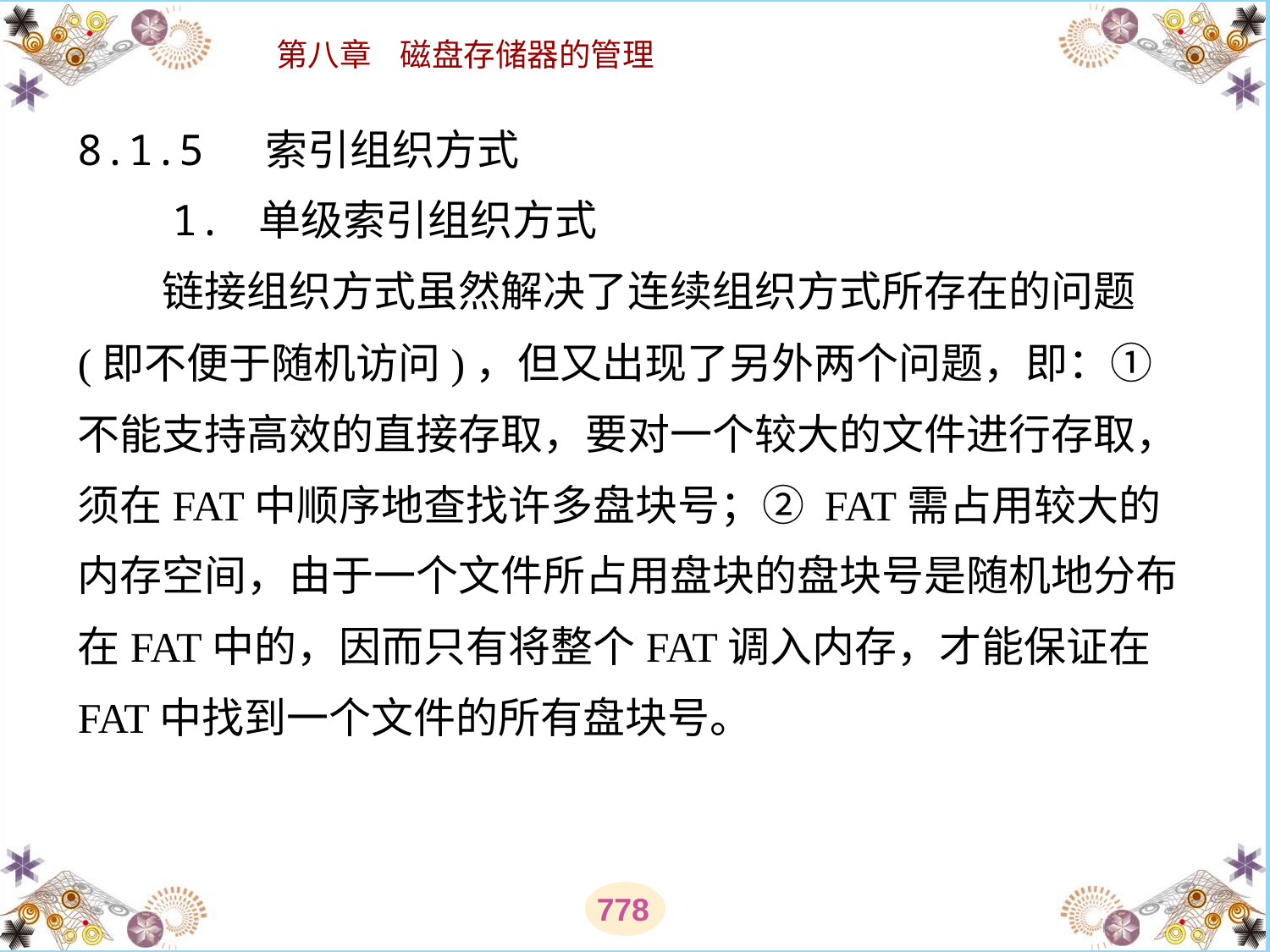

# 8.1.5  索引组织方式 　　1. 单级索引组织方式 　　链接组织方式虽然解决了连续组织方式所存在的问题(即不便于随机访问)，但又出现了另外两个问题，即：① 不能支持高效的直接存取，要对一个较大的文件进行存取，须在FAT中顺序地查找许多盘块号；② FAT需占用较大的内存空间，由于一个文件所占用盘块的盘块号是随机地分布在FAT中的，因而只有将整个FAT调入内存，才能保证在FAT中找到一个文件的所有盘块号。